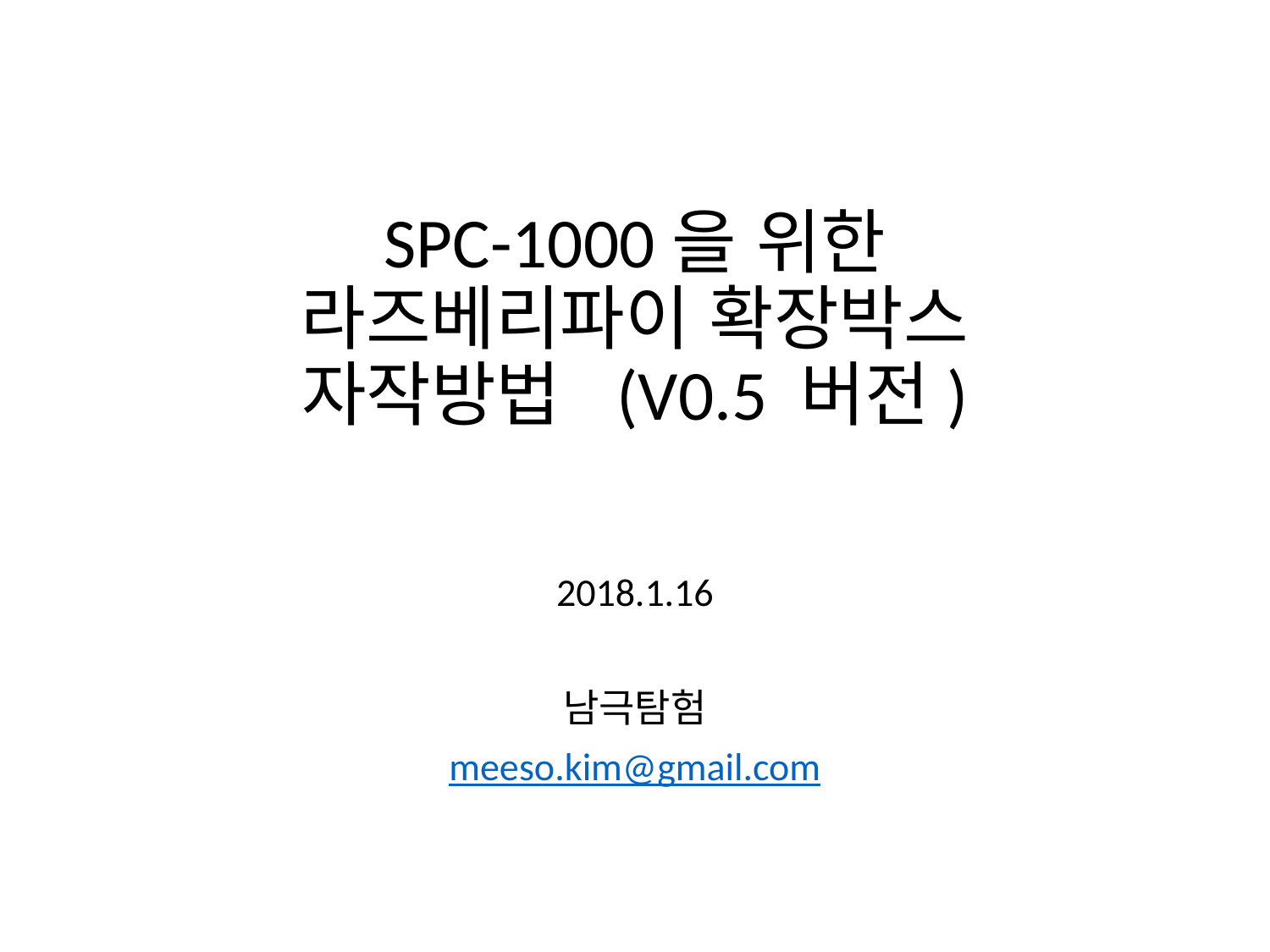

# SPC-1000을 위한 라즈베리파이 확장박스 자작방법  (V0.5 버전)
2018.1.16

남극탐험
meeso.kim@gmail.com